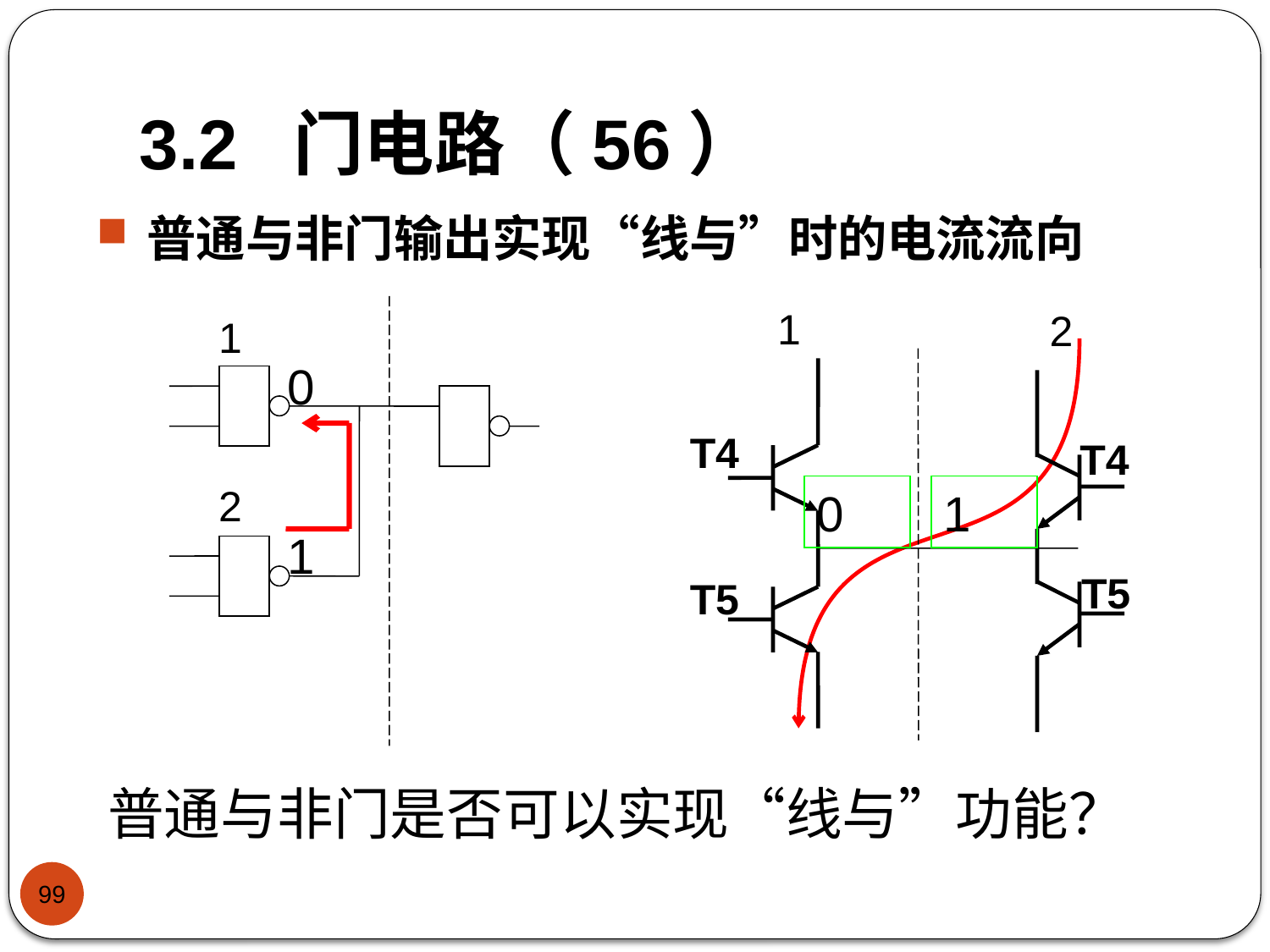

# 3.2  门电路（56）
普通与非门输出实现“线与”时的电流流向

1
2
0
1
1
2

T4
T4

T5
T5

0
1
普通与非门是否可以实现“线与”功能？
99